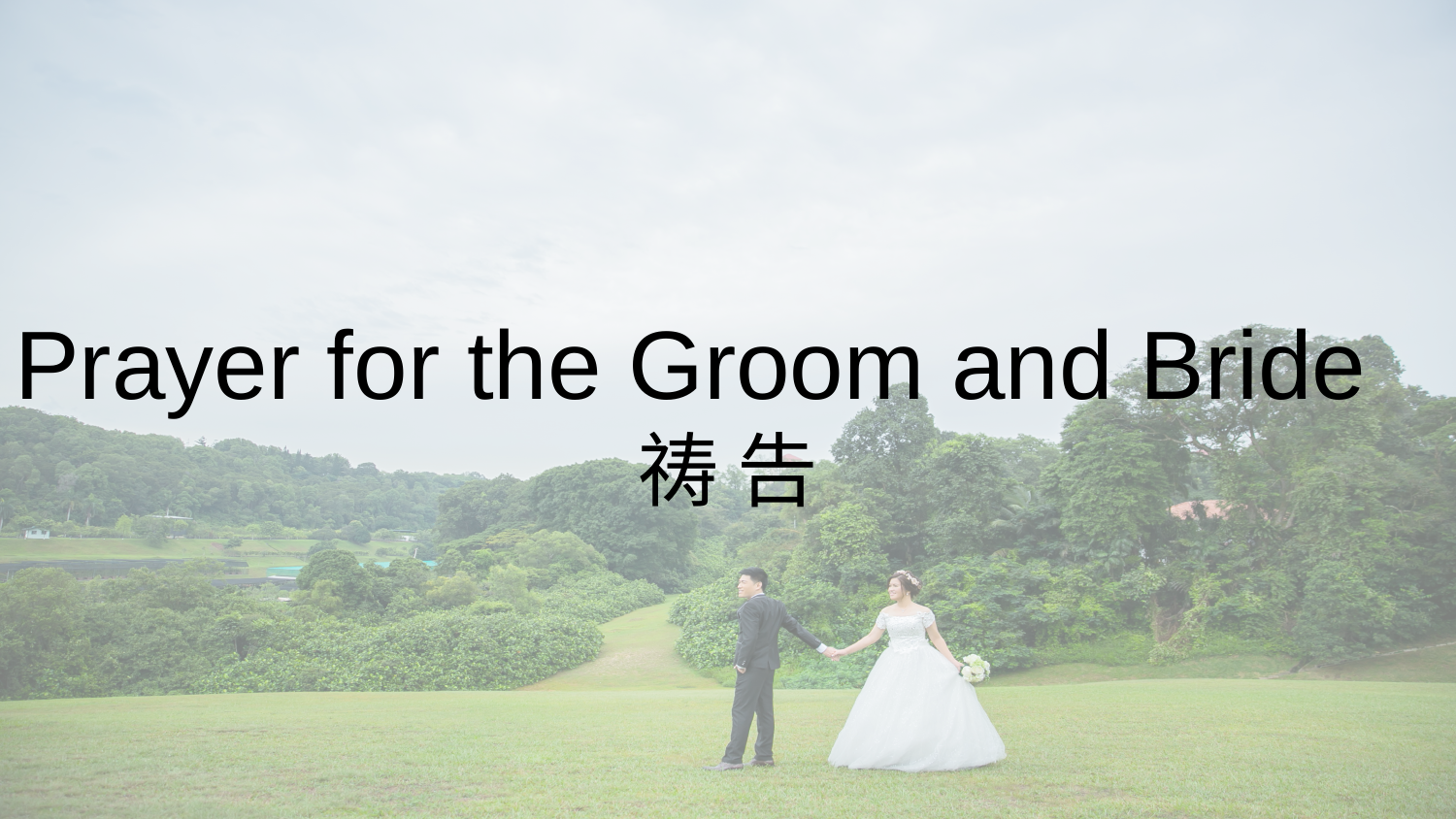

# Prayer for the Groom and Bride
祷 告